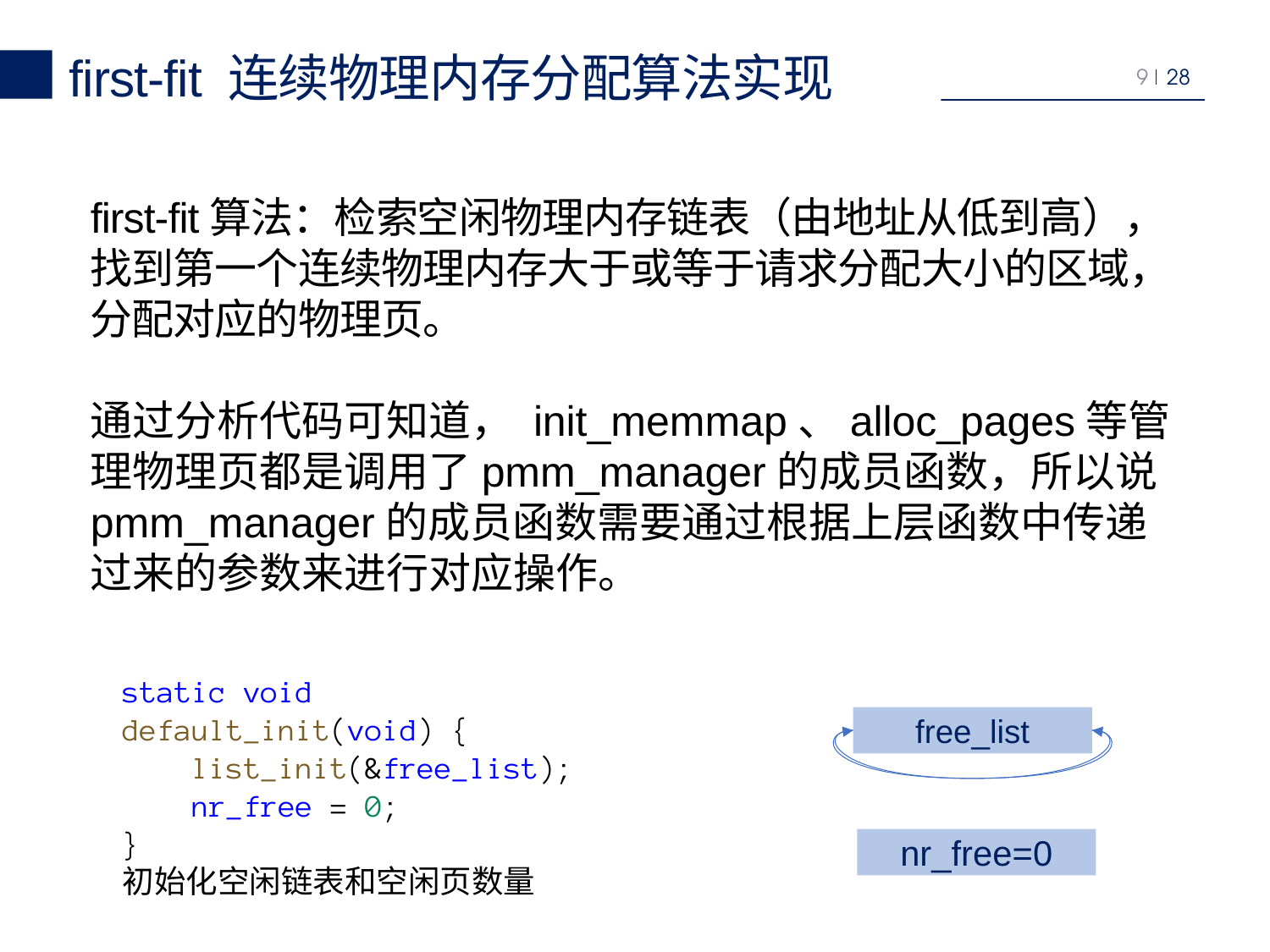

first-fit 连续物理内存分配算法实现

9
first-fit算法：检索空闲物理内存链表（由地址从低到高），找到第一个连续物理内存大于或等于请求分配大小的区域，分配对应的物理页。

通过分析代码可知道， init_memmap、alloc_pages等管理物理页都是调用了pmm_manager的成员函数，所以说pmm_manager的成员函数需要通过根据上层函数中传递过来的参数来进行对应操作。
static void
default_init(void) {
    list_init(&free_list);
    nr_free = 0;
}
初始化空闲链表和空闲页数量
free_list
nr_free=0